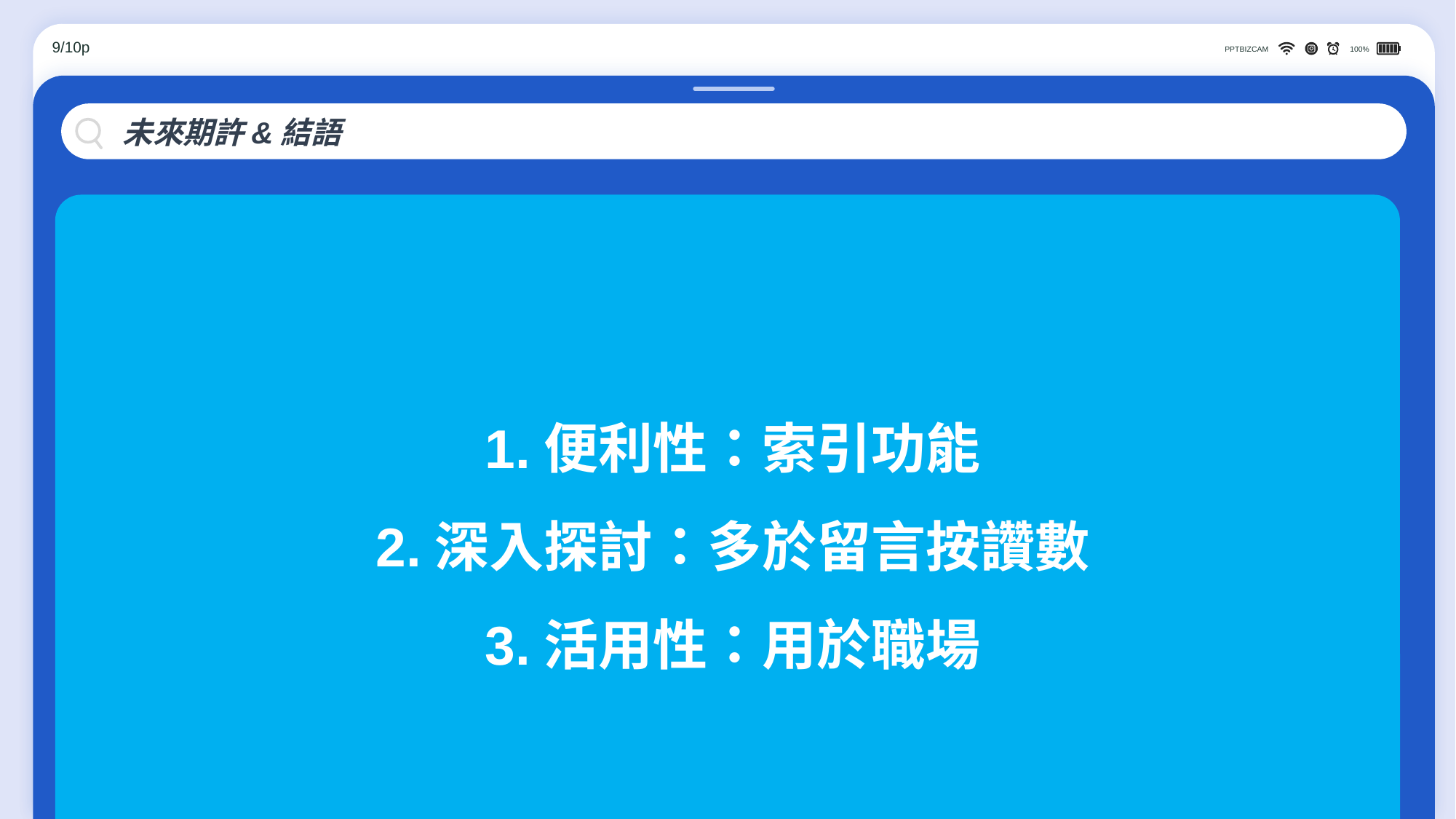

9/10p

PPTBIZCAM
100%

未來期許&結語

1.便利性：索引功能
2.深入探討：多於留言按讚數
3.活用性：用於職場